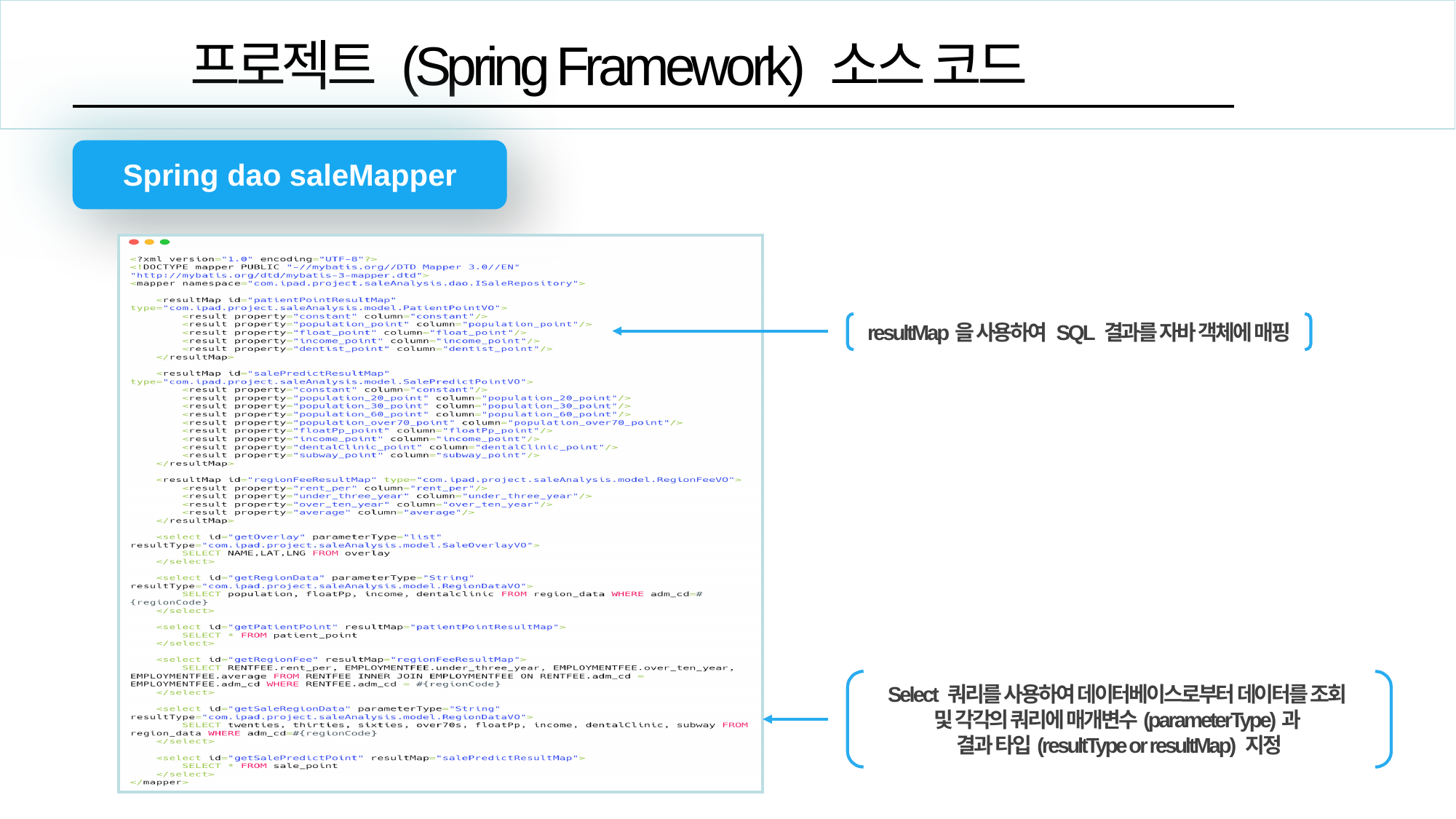

프로젝트 (Spring Framework) 소스 코드

Spring dao saleMapper

resultMap을 사용하여 SQL 결과를 자바 객체에 매핑
Select 쿼리를 사용하여 데이터베이스로부터 데이터를 조회
및 각각의 쿼리에 매개변수(parameterType)과
결과 타입(resultType or resultMap) 지정